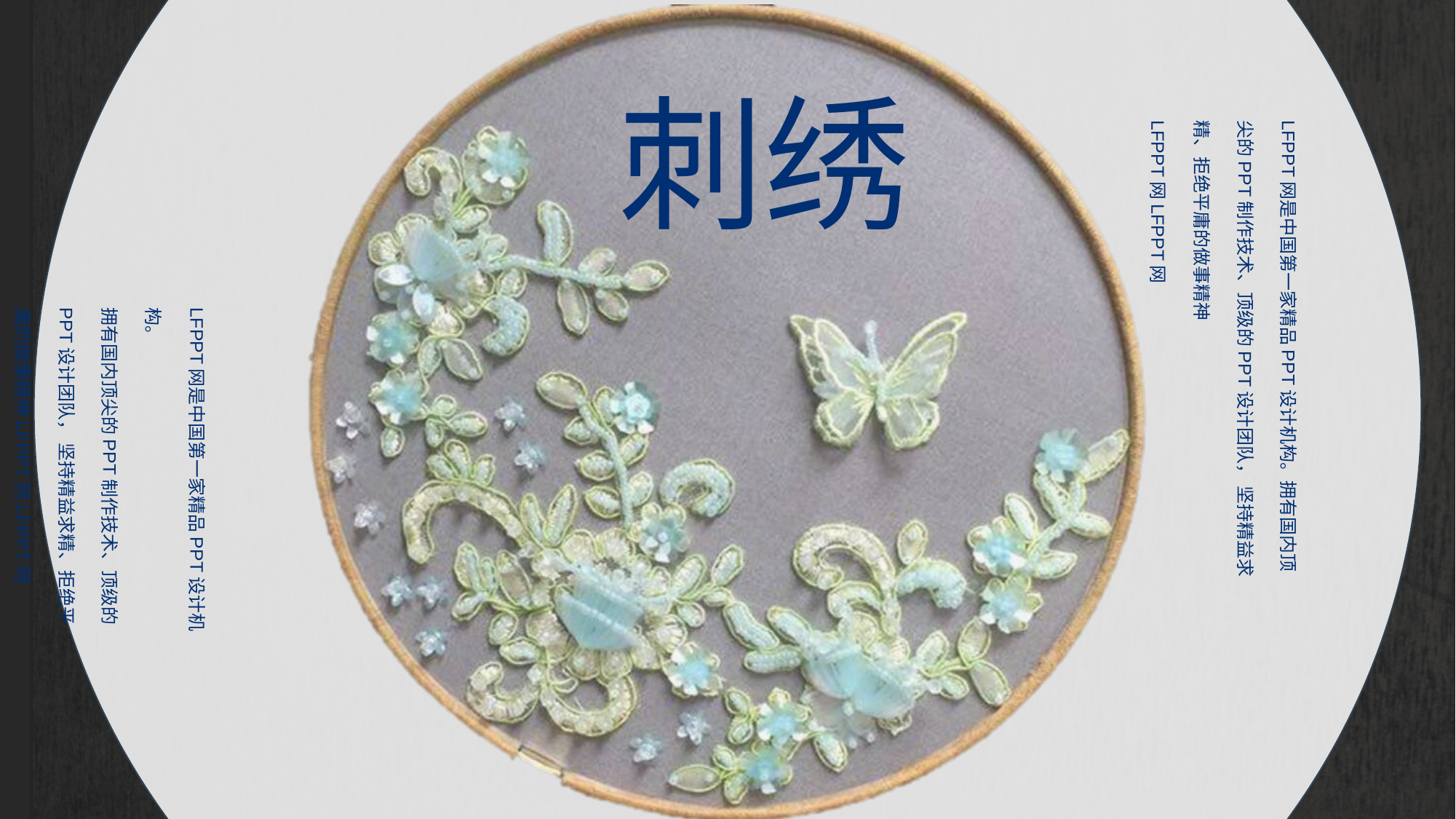

刺绣
LFPPT网是中国第一家精品PPT设计机构。拥有国内顶尖的PPT制作技术、顶级的PPT设计团队， 坚持精益求精、拒绝平庸的做事精神
LFPPT网LFPPT网

LFPPT网是中国第一家精品PPT设计机构。
拥有国内顶尖的PPT制作技术、顶级的PPT设计团队， 坚持精益求精、拒绝平庸的做事精神LFPPT网LFPPT网